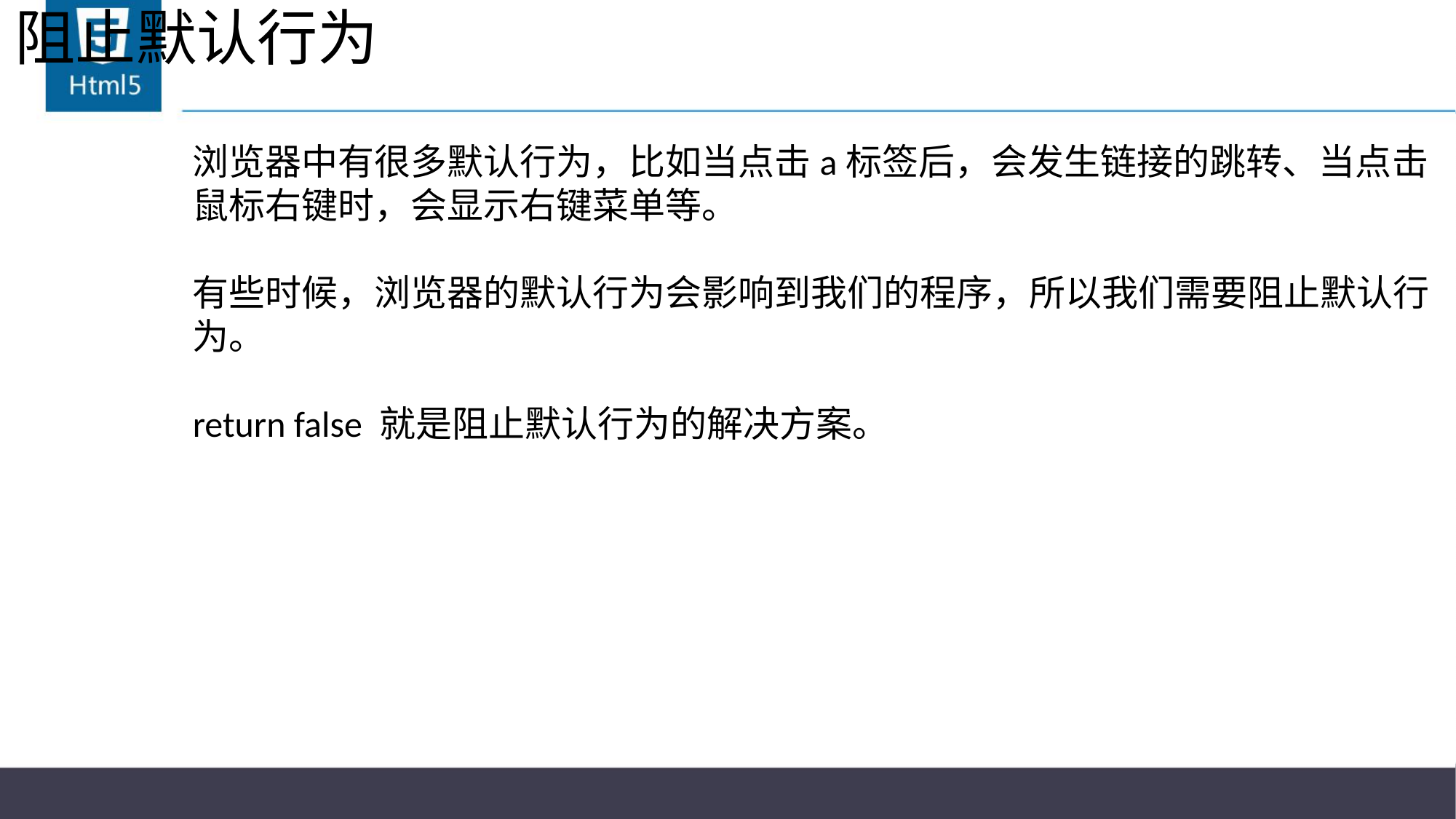

# 阻止默认行为
浏览器中有很多默认行为，比如当点击a标签后，会发生链接的跳转、当点击鼠标右键时，会显示右键菜单等。

有些时候，浏览器的默认行为会影响到我们的程序，所以我们需要阻止默认行为。

return false 就是阻止默认行为的解决方案。